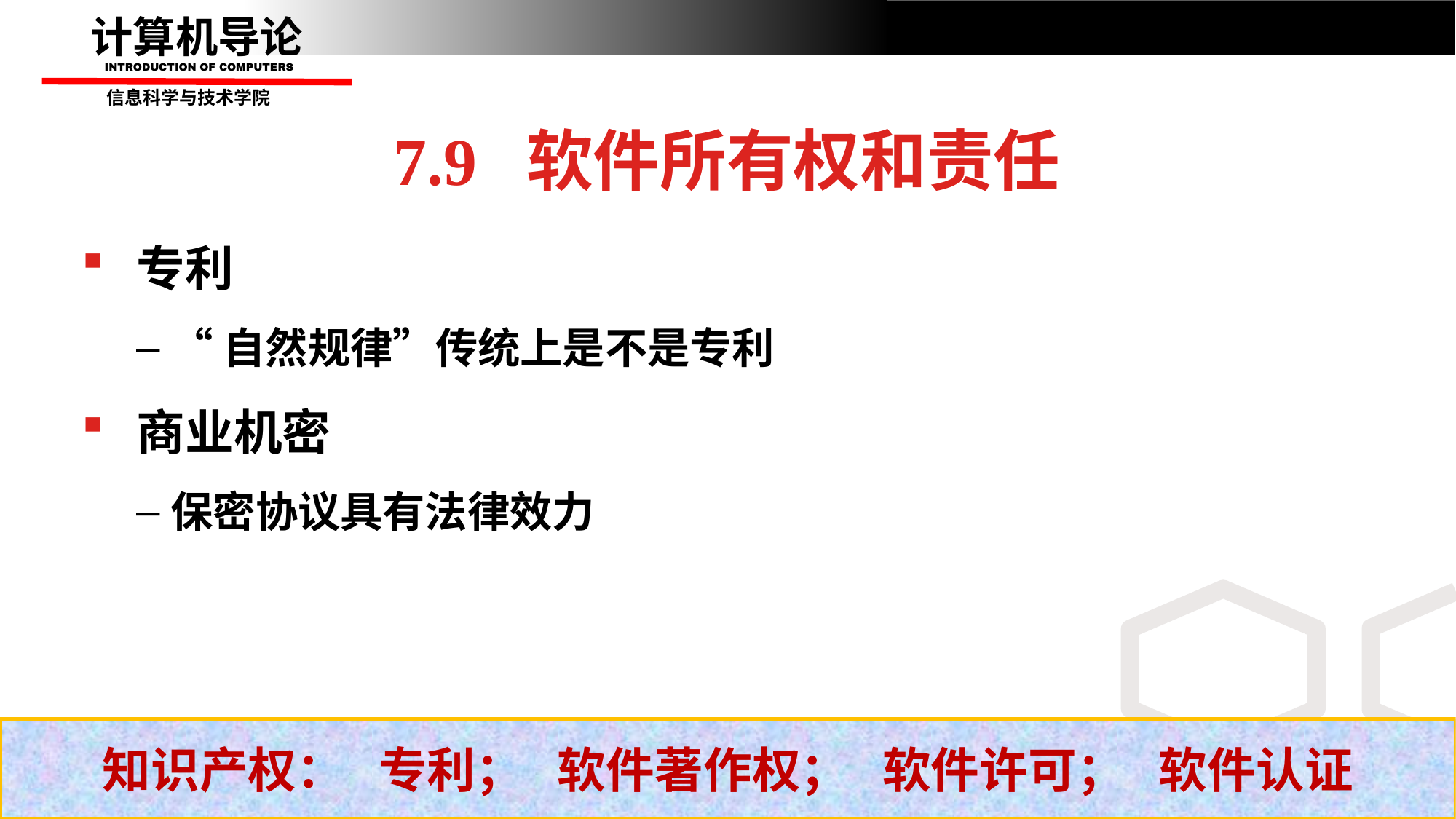

7.9  软件所有权和责任
专利
“自然规律”传统上是不是专利
商业机密
保密协议具有法律效力
知识产权：   专利；   软件著作权；   软件许可；   软件认证